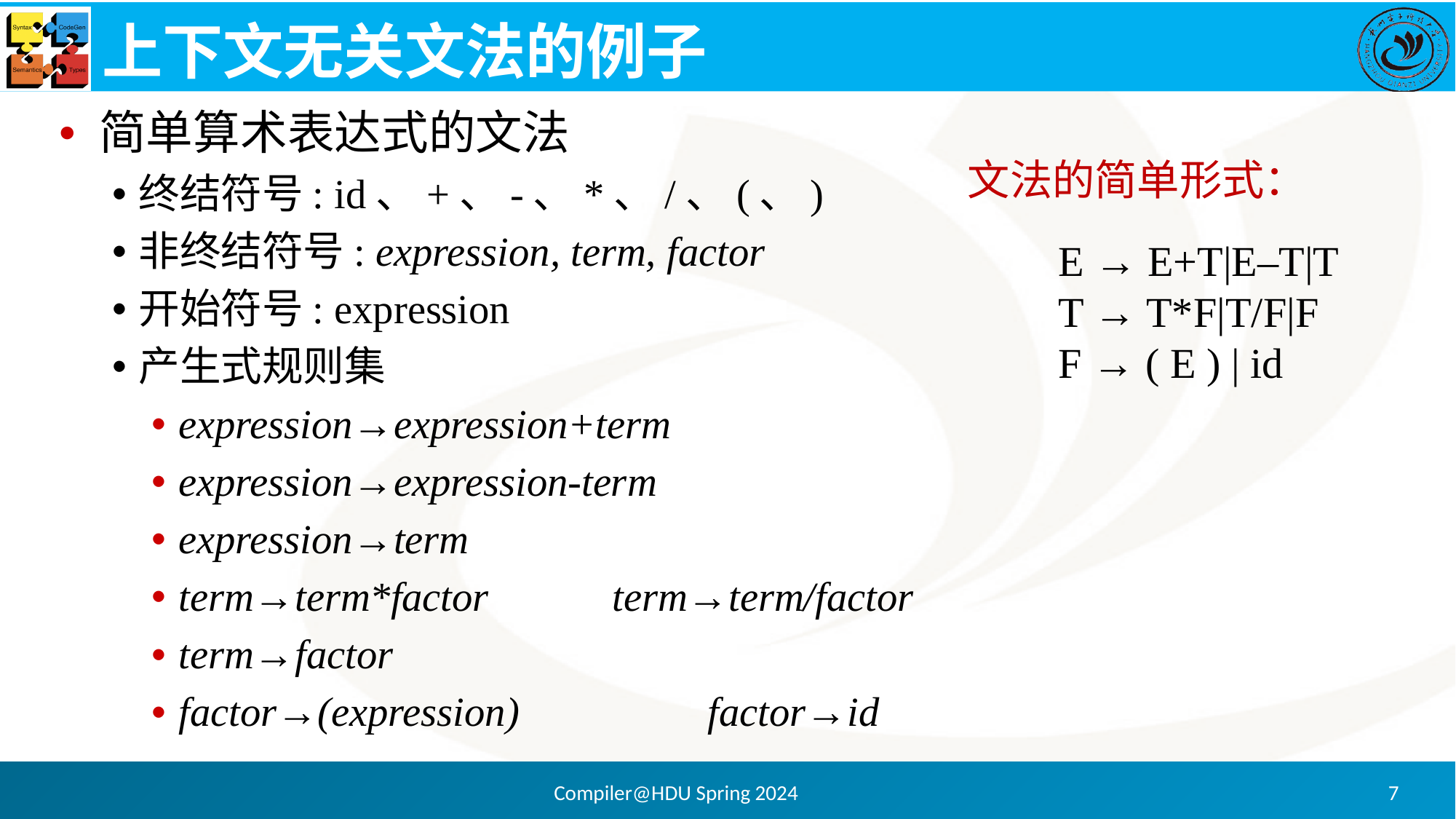

# 上下文无关文法的例子
简单算术表达式的文法
终结符号: id、+、-、*、/、(、)
非终结符号: expression, term, factor
开始符号: expression
产生式规则集
expression→expression+term
expression→expression-term
expression→term
term→term*factor         		 term→term/factor
term→factor
factor→(expression)              	factor→id
文法的简单形式：
E → E+T|E–T|T
T → T*F|T/F|F
F → ( E ) | id
Compiler@HDU Spring 2024
7